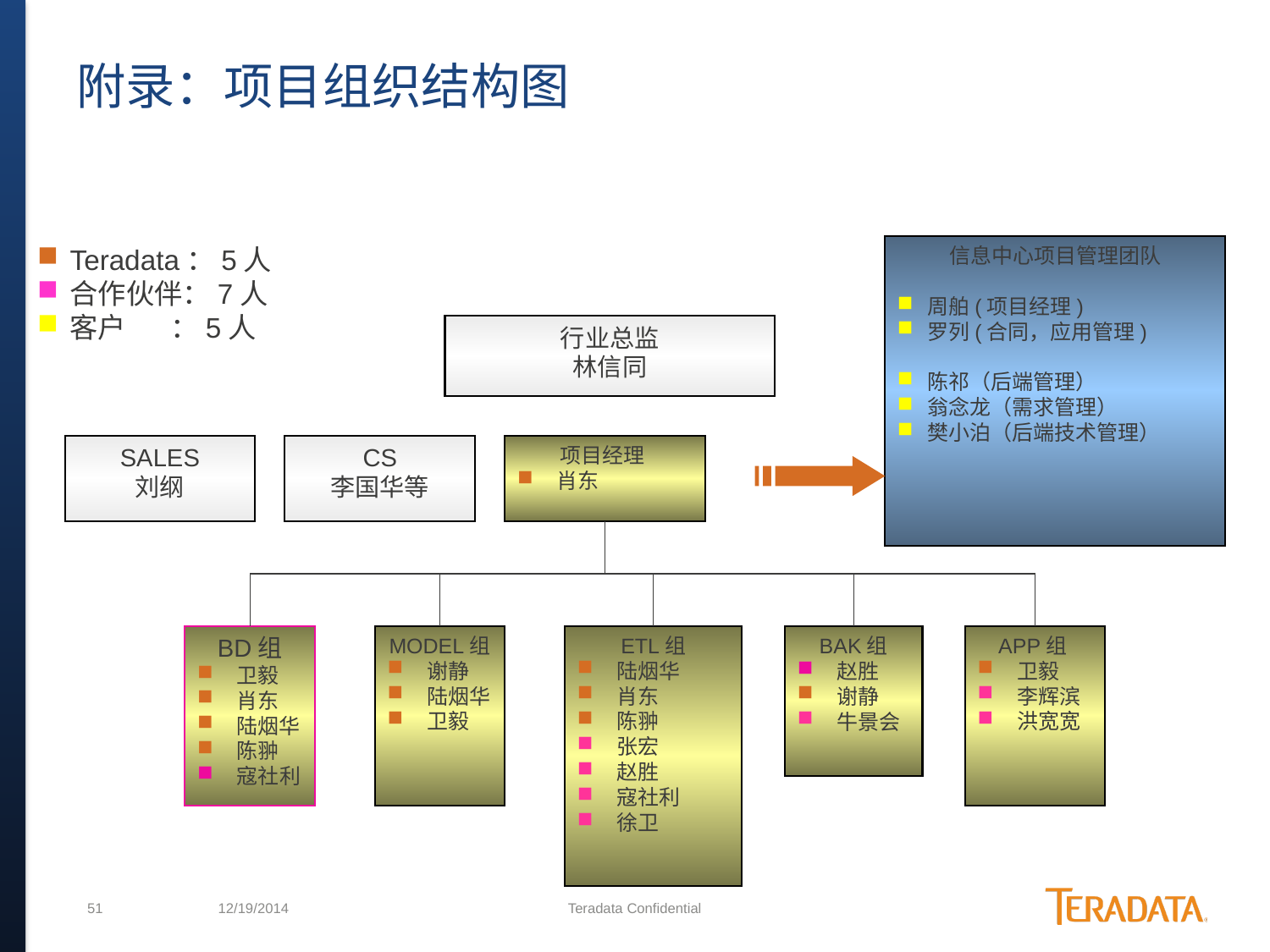

# 附录：项目组织结构图
信息中心项目管理团队

周舶(项目经理)
罗列(合同，应用管理)

陈祁（后端管理）
翁念龙（需求管理）
樊小泊（后端技术管理）
Teradata：5人
合作伙伴：7人
客户       ：5人
行业总监
林信同
SALES
刘纲
CS
李国华等
项目经理
 肖东

BD组
 卫毅
 肖东
 陆烟华
 陈翀
 寇社利
MODEL组
 谢静
 陆烟华
 卫毅

ETL组
 陆烟华
 肖东
 陈翀
 张宏
 赵胜
 寇社利
 徐卫
BAK组
 赵胜
 谢静
 牛景会
APP组
 卫毅
 李辉滨
 洪宽宽